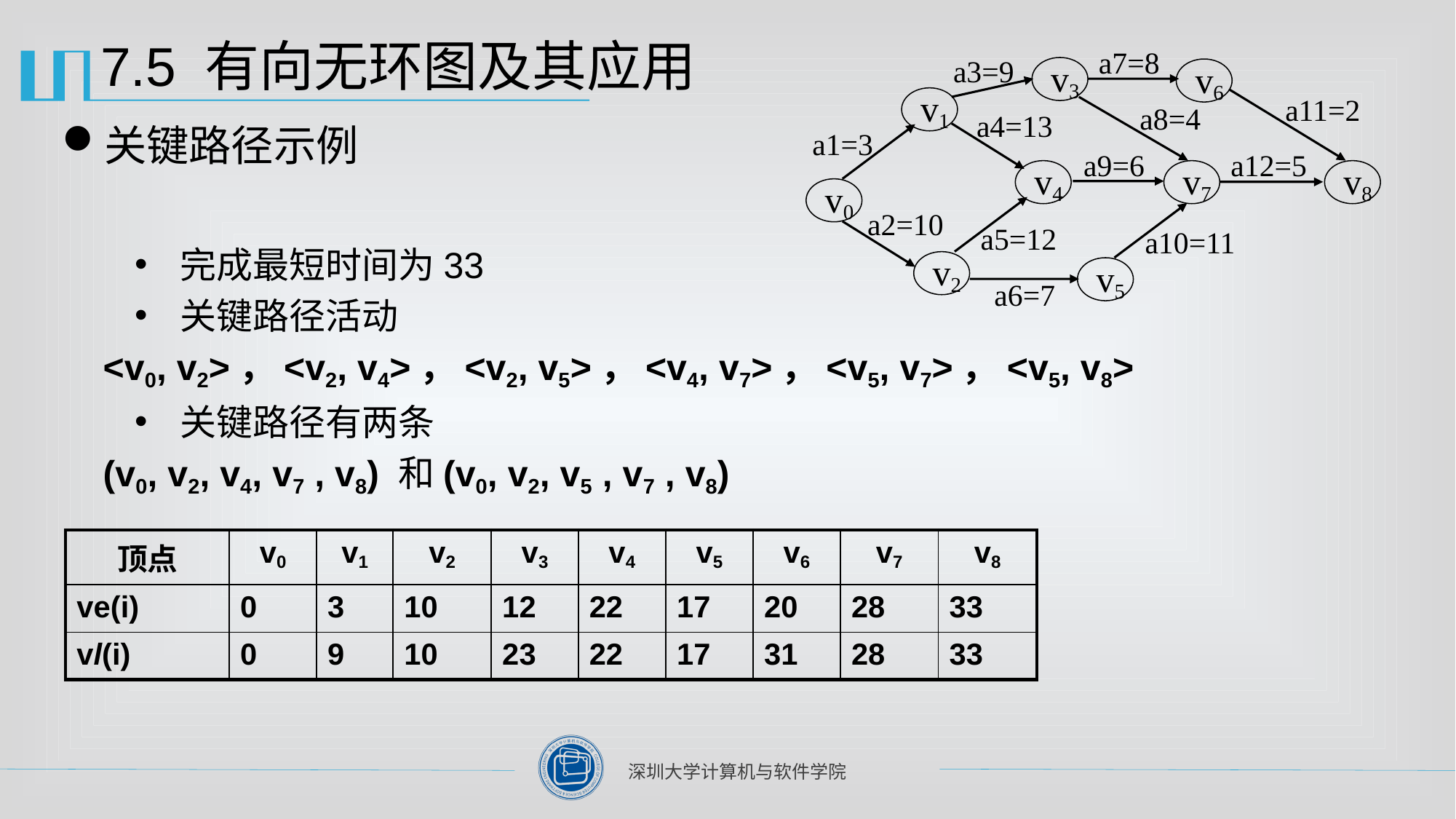

# 7.5 有向无环图及其应用
a7=8

a3=9

v3
v6
v1

a11=2

a8=4
a4=13

a1=3

a9=6

a12=5

v4
v7
v8
v0

a5=12

a10=11
a2=10

v2
v5
a6=7

关键路径示例

完成最短时间为33
关键路径活动
<v0, v2>，<v2, v4>，<v2, v5>，<v4, v7>，<v5, v7>，<v5, v8>
关键路径有两条
(v0, v2, v4, v7 , v8) 和(v0, v2, v5 , v7 , v8)

| 顶点 | v0 | v1 | v2 | v3 | v4 | v5 | v6 | v7 | v8 |
| --- | --- | --- | --- | --- | --- | --- | --- | --- | --- |
| ve(i) | 0 | 3 | 10 | 12 | 22 | 17 | 20 | 28 | 33 |
| vl(i) | 0 | 9 | 10 | 23 | 22 | 17 | 31 | 28 | 33 |
111